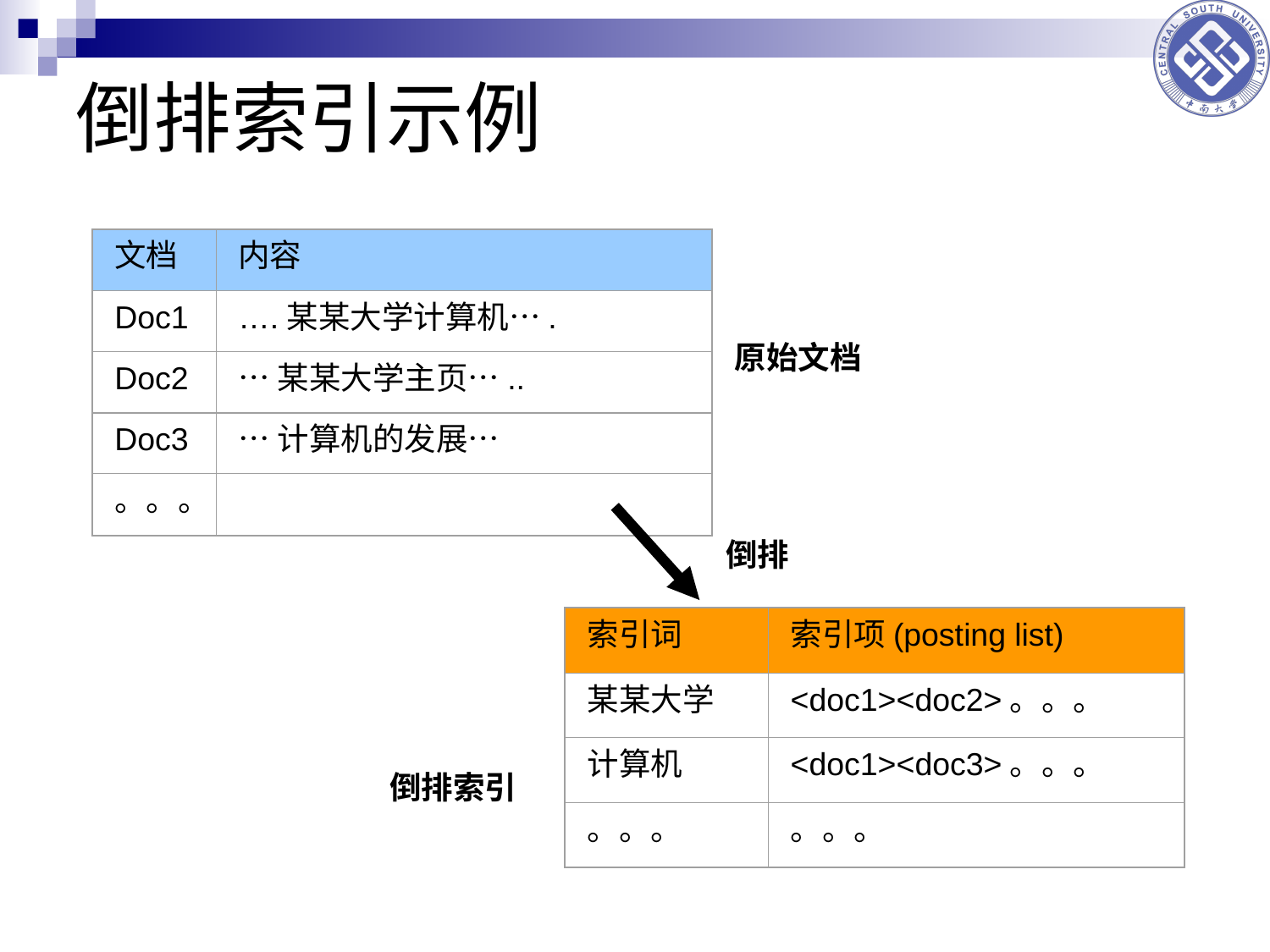

倒排索引示例

文档

内容

Doc1

….某某大学计算机….

Doc2

…某某大学主页…..

Doc3

…计算机的发展…

。。。

原始文档

倒排

索引词

索引项(posting list)

某某大学

<doc1><doc2>。。。

计算机

<doc1><doc3>。。。

。。。

。。。

倒排索引